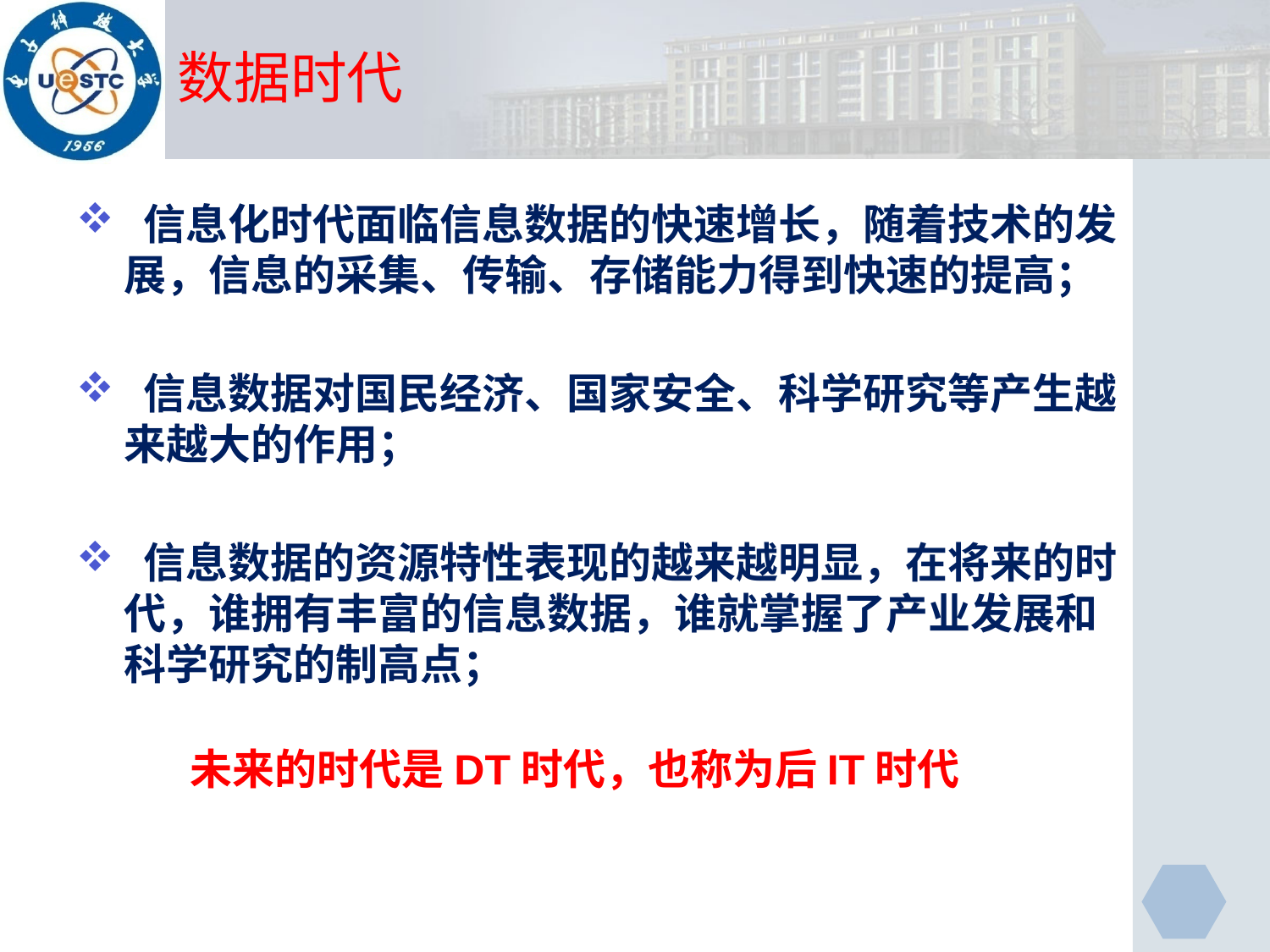

# 数据时代
 信息化时代面临信息数据的快速增长，随着技术的发展，信息的采集、传输、存储能力得到快速的提高；

 信息数据对国民经济、国家安全、科学研究等产生越来越大的作用；

 信息数据的资源特性表现的越来越明显，在将来的时代，谁拥有丰富的信息数据，谁就掌握了产业发展和科学研究的制高点；

未来的时代是DT时代，也称为后IT时代